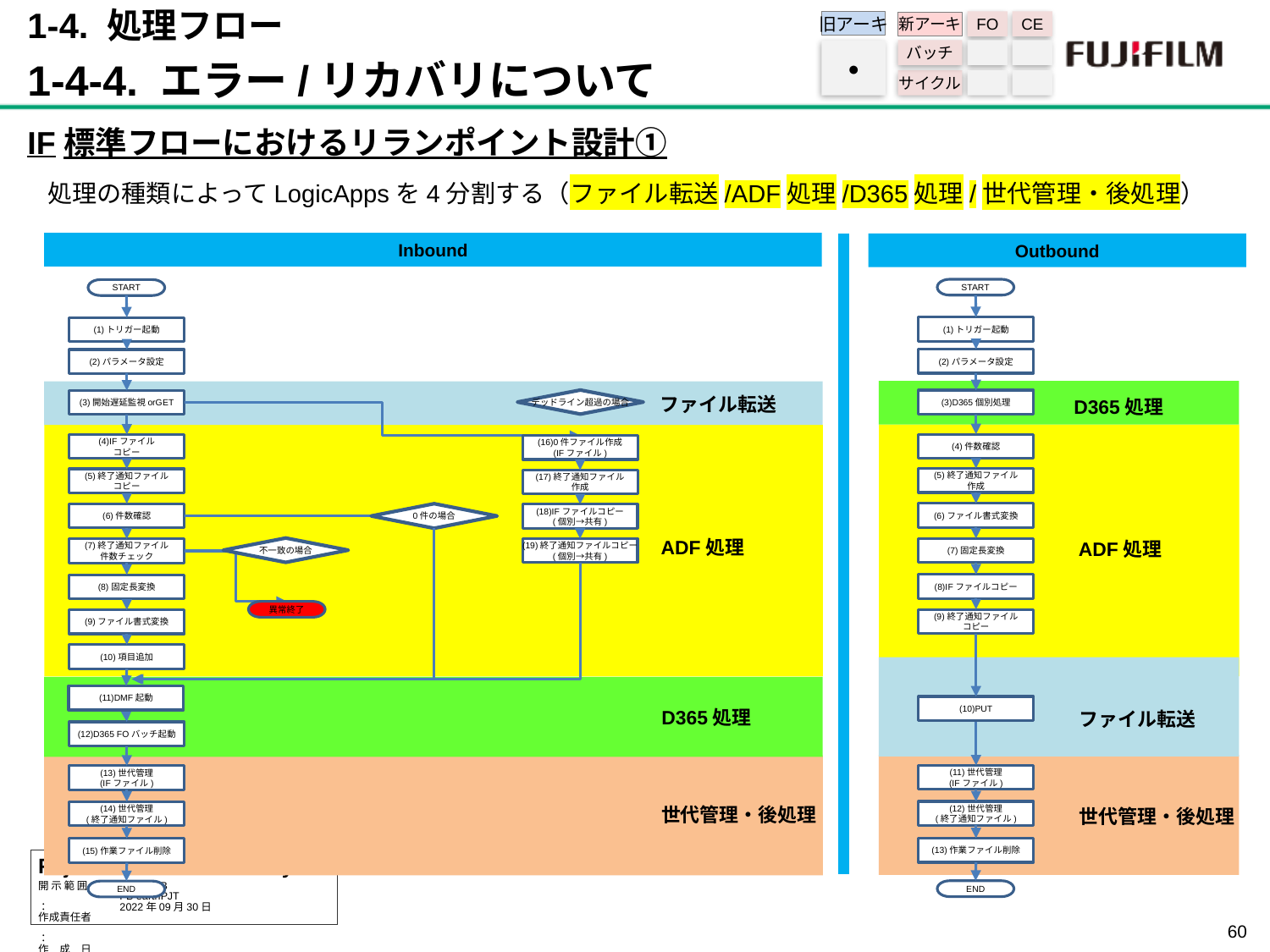

1-4. 処理フロー
1-4-4. エラー/リカバリについて
旧アーキ
FO
CE
新アーキ
バッチ

サイクル

●
IF標準フローにおけるリランポイント設計①
処理の種類によってLogicAppsを4分割する（ファイル転送/ADF処理/D365処理/世代管理・後処理）
Inbound
Outbound
START
START
(1)トリガー起動
(1)トリガー起動
(2)パラメータ設定
(2)パラメータ設定

ファイル転送
D365処理
デッドライン超過の場合
(3)D365個別処理
(3)開始遅延監視orGET

(4)件数確認
(4)IFファイル
コピー
(16)0件ファイル作成
(IFファイル)
(5)終了通知ファイル
作成
(5)終了通知ファイル
コピー
(17)終了通知ファイル
作成
(6)ファイル書式変換
(6)件数確認
0件の場合
(18)IFファイルコピー
(個別→共有)
ADF処理
ADF処理
不一致の場合
(7)固定長変換
(19)終了通知ファイルコピー
(個別→共有)
(7)終了通知ファイル
件数チェック
(8)IFファイルコピー
(8)固定長変換
異常終了
(9)終了通知ファイル
コピー
(9)ファイル書式変換
(10)項目追加

(11)DMF起動
(10)PUT
D365処理
ファイル転送
(12)D365 FOバッチ起動

(11)世代管理
(IFファイル)
(13)世代管理
(IFファイル)
世代管理・後処理
世代管理・後処理
(12)世代管理
(終了通知ファイル)
(14)世代管理
(終了通知ファイル)
(13)作業ファイル削除
(15)作業ファイル削除
END
END
60